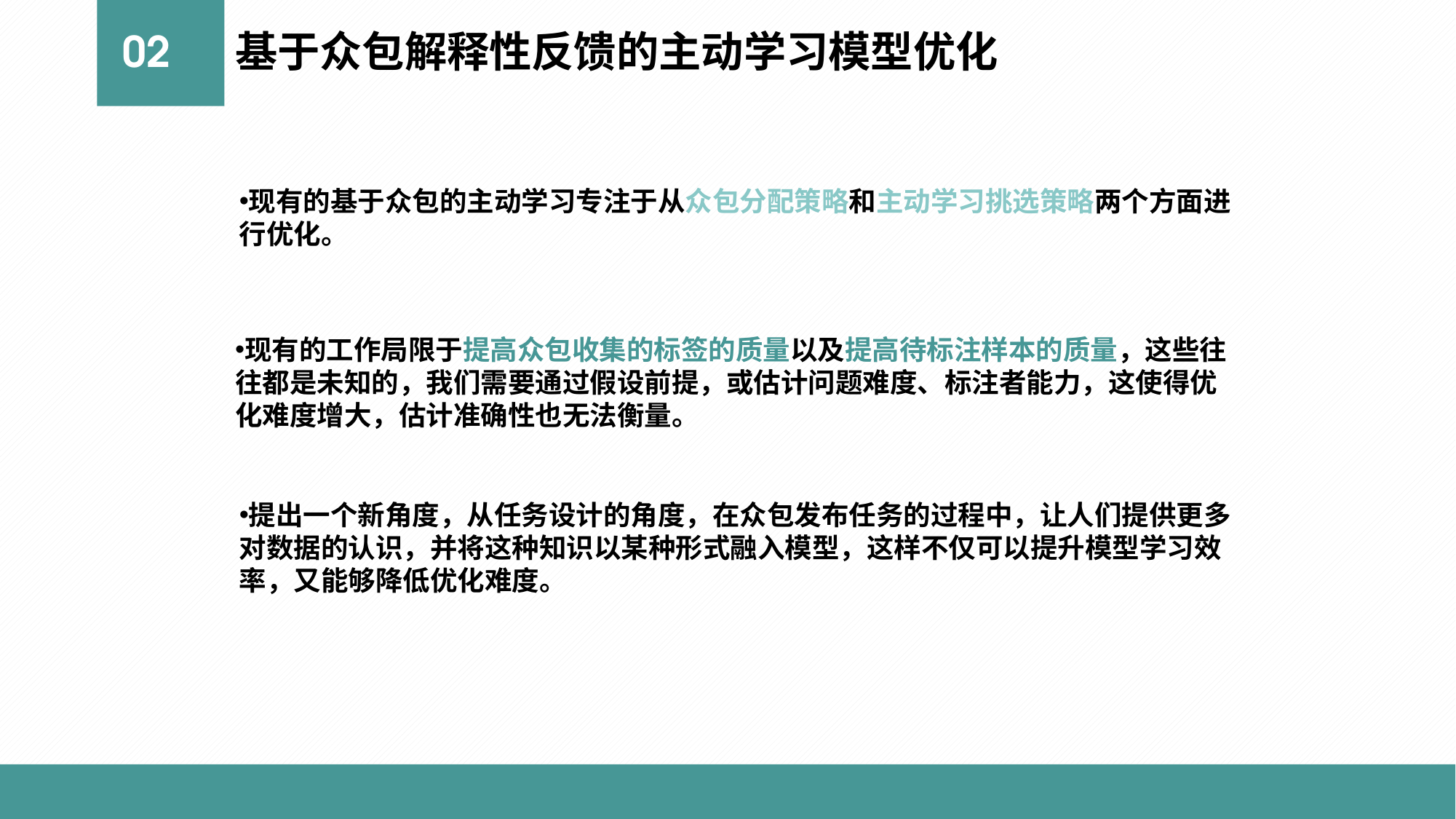

02
基于众包解释性反馈的主动学习模型优化
现有的基于众包的主动学习专注于从众包分配策略和主动学习挑选策略两个方面进行优化。
现有的工作局限于提高众包收集的标签的质量以及提高待标注样本的质量，这些往往都是未知的，我们需要通过假设前提，或估计问题难度、标注者能力，这使得优化难度增大，估计准确性也无法衡量。
提出一个新角度，从任务设计的角度，在众包发布任务的过程中，让人们提供更多对数据的认识，并将这种知识以某种形式融入模型，这样不仅可以提升模型学习效率，又能够降低优化难度。